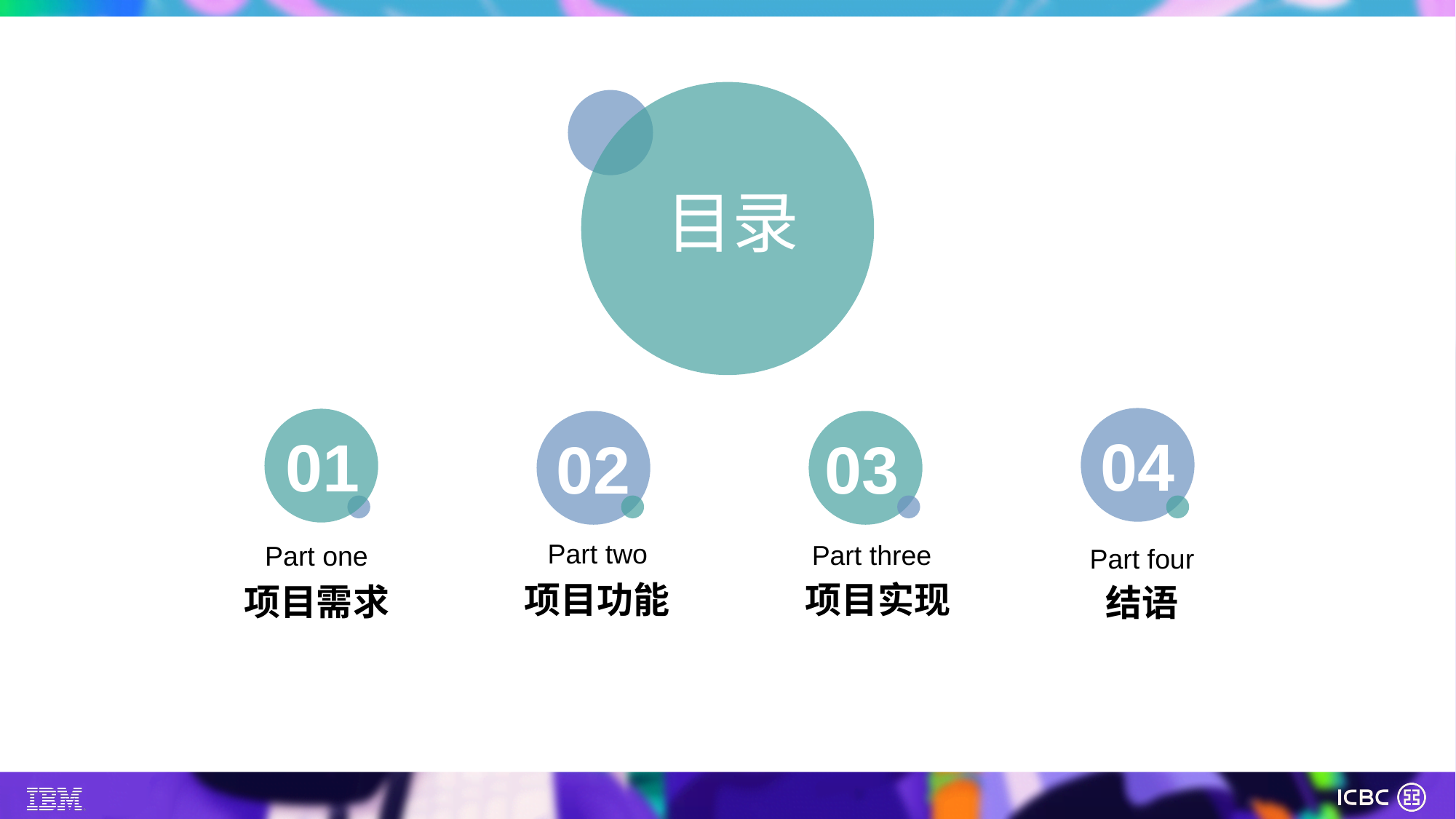

目录

04
01
02
03

Part two
Part three
Part one
Part four
项目功能
项目实现
项目需求
结语